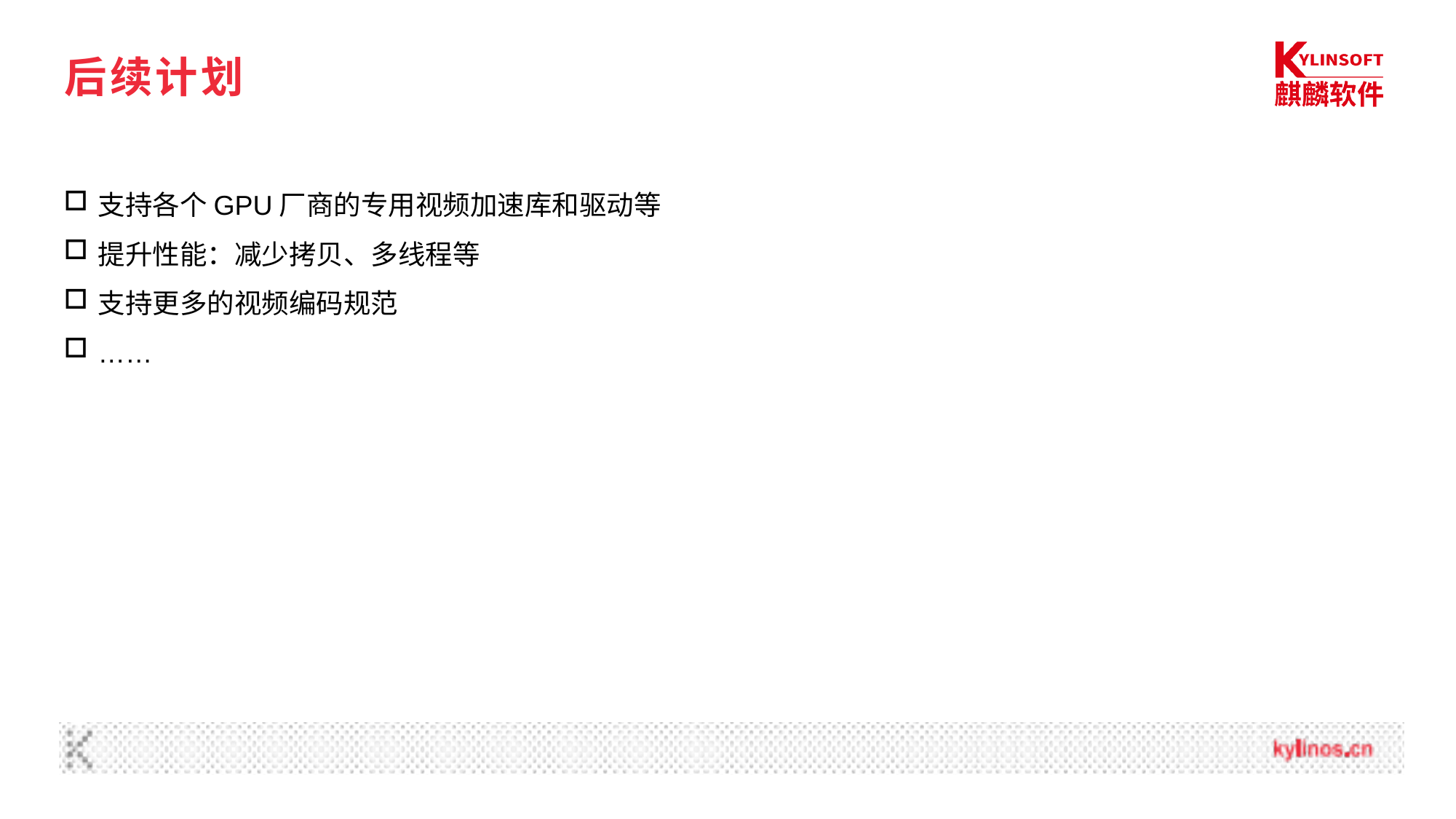

后续计划
支持各个GPU厂商的专用视频加速库和驱动等
提升性能：减少拷贝、多线程等
支持更多的视频编码规范
……